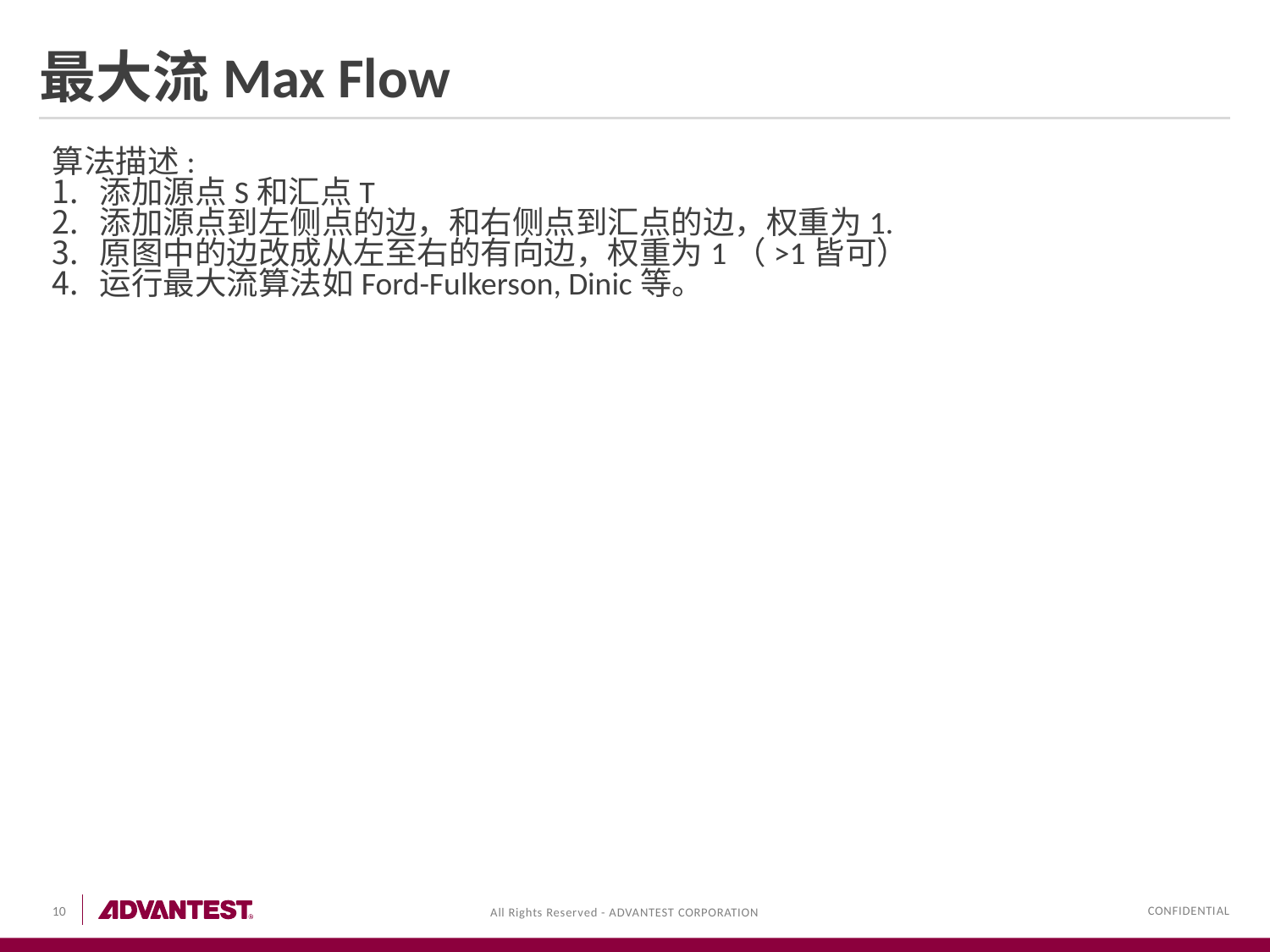

# 最大流Max Flow
算法描述:
添加源点S和汇点T
添加源点到左侧点的边，和右侧点到汇点的边，权重为1.
原图中的边改成从左至右的有向边，权重为1（>1皆可）
运行最大流算法如Ford-Fulkerson, Dinic等。